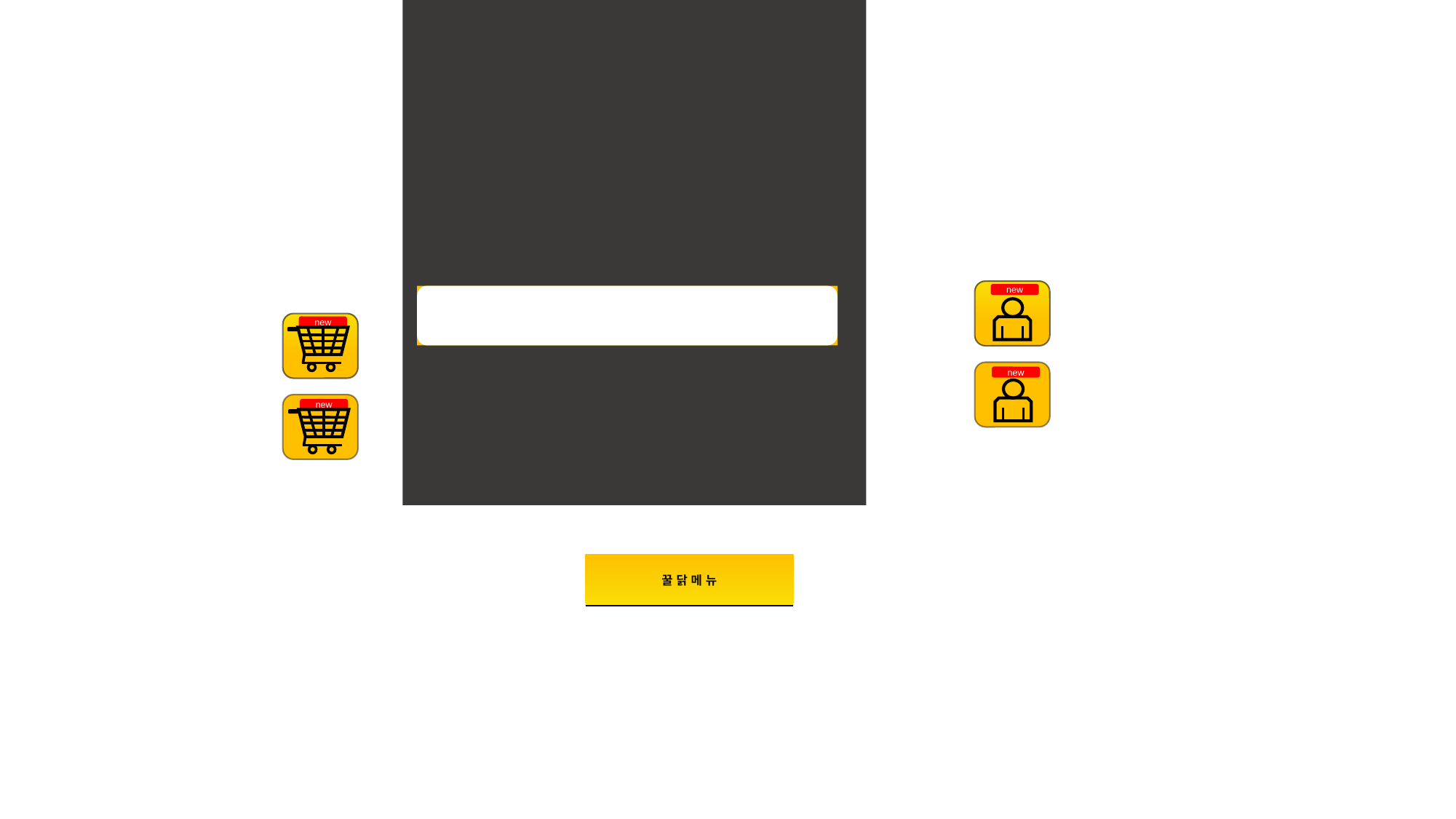

메뉴 선택을 위한 화면입니다
원하는 메뉴 그림을 클릭해주세요

new

new

new

new

꿀 닭 메 뉴